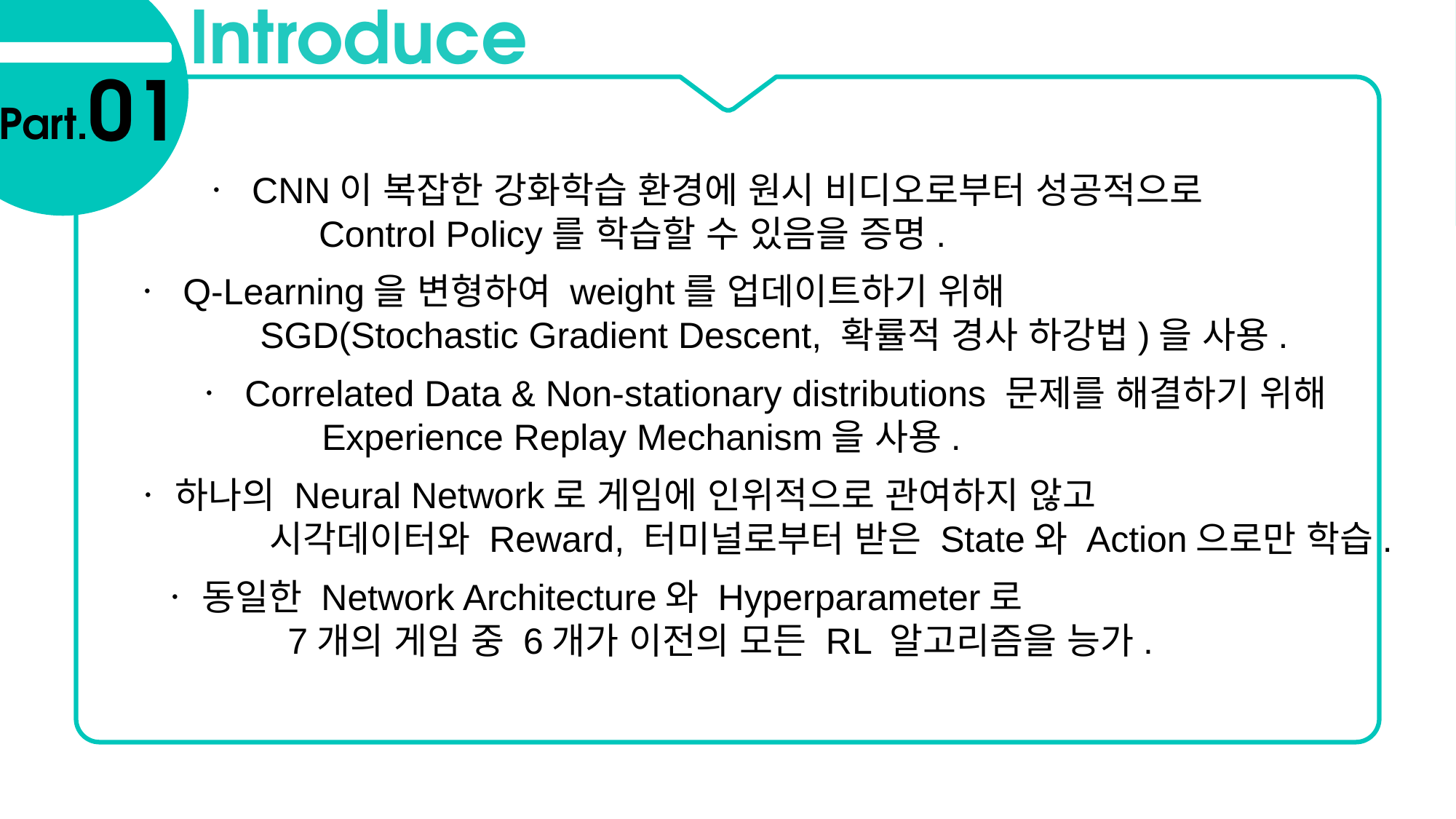

Introduce

01

Part.
ㆍ CNN이 복잡한 강화학습 환경에 원시 비디오로부터 성공적으로
	 Control Policy를 학습할 수 있음을 증명.
ㆍ Q-Learning을 변형하여 weight를 업데이트하기 위해
	  SGD(Stochastic Gradient Descent, 확률적 경사 하강법)을 사용.
ㆍ Correlated Data & Non-stationary distributions 문제를 해결하기 위해
	  Experience Replay Mechanism을 사용.
ㆍ 하나의 Neural Network로 게임에 인위적으로 관여하지 않고
	  시각데이터와 Reward, 터미널로부터 받은 State와 Action으로만 학습.
ㆍ 동일한 Network Architecture와 Hyperparameter로
	  7개의 게임 중 6개가 이전의 모든 RL 알고리즘을 능가.